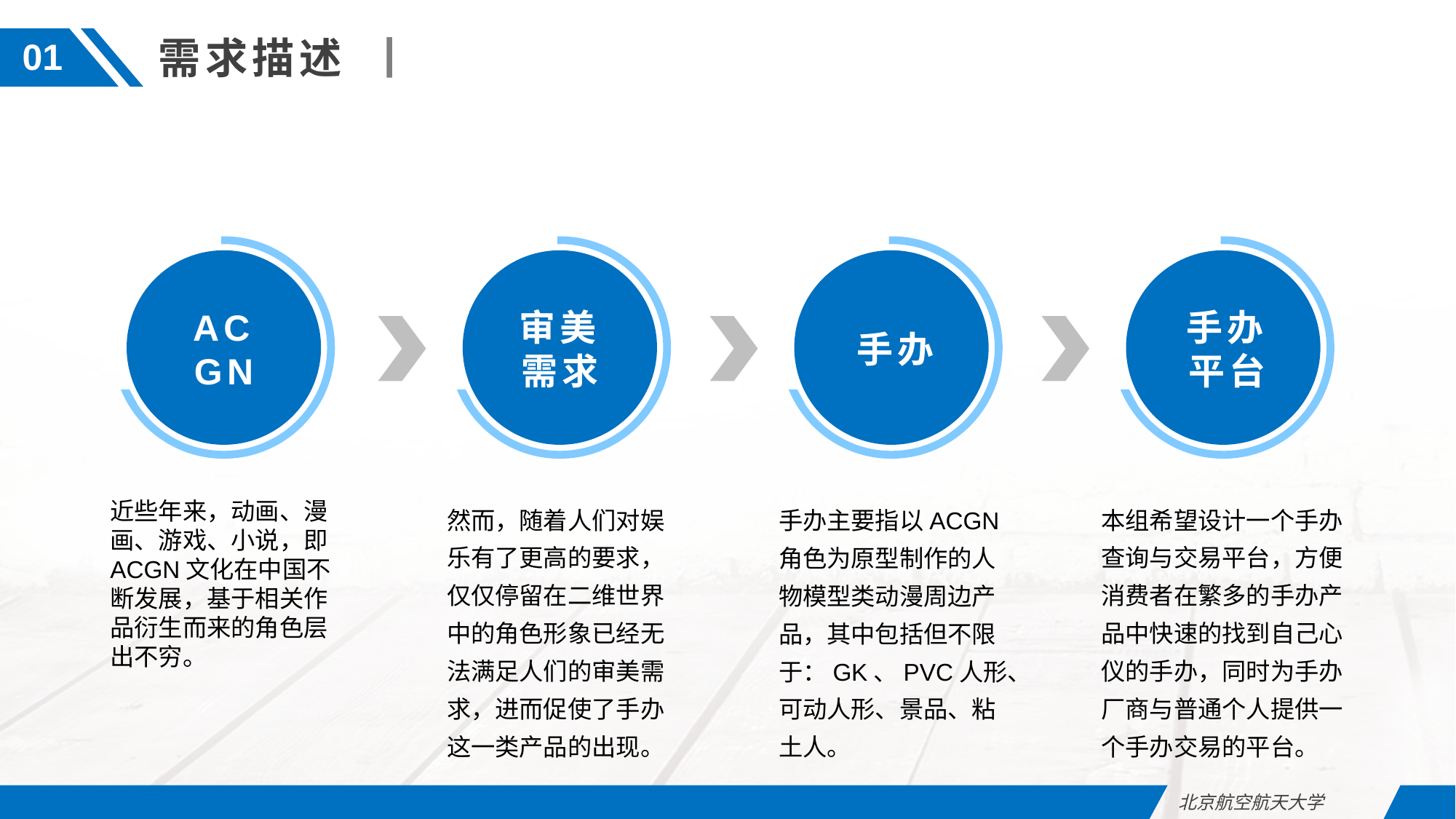

需求描述

01

ACGN

审美需求

手办

手办平台

近些年来，动画、漫画、游戏、小说，即ACGN文化在中国不断发展，基于相关作品衍生而来的角色层出不穷。
然而，随着人们对娱乐有了更高的要求，仅仅停留在二维世界中的角色形象已经无法满足人们的审美需求，进而促使了手办这一类产品的出现。
本组希望设计一个手办查询与交易平台，方便消费者在繁多的手办产品中快速的找到自己心仪的手办，同时为手办厂商与普通个人提供一个手办交易的平台。
手办主要指以ACGN角色为原型制作的人物模型类动漫周边产品，其中包括但不限于：GK、PVC人形、可动人形、景品、粘土人。

北京航空航天大学